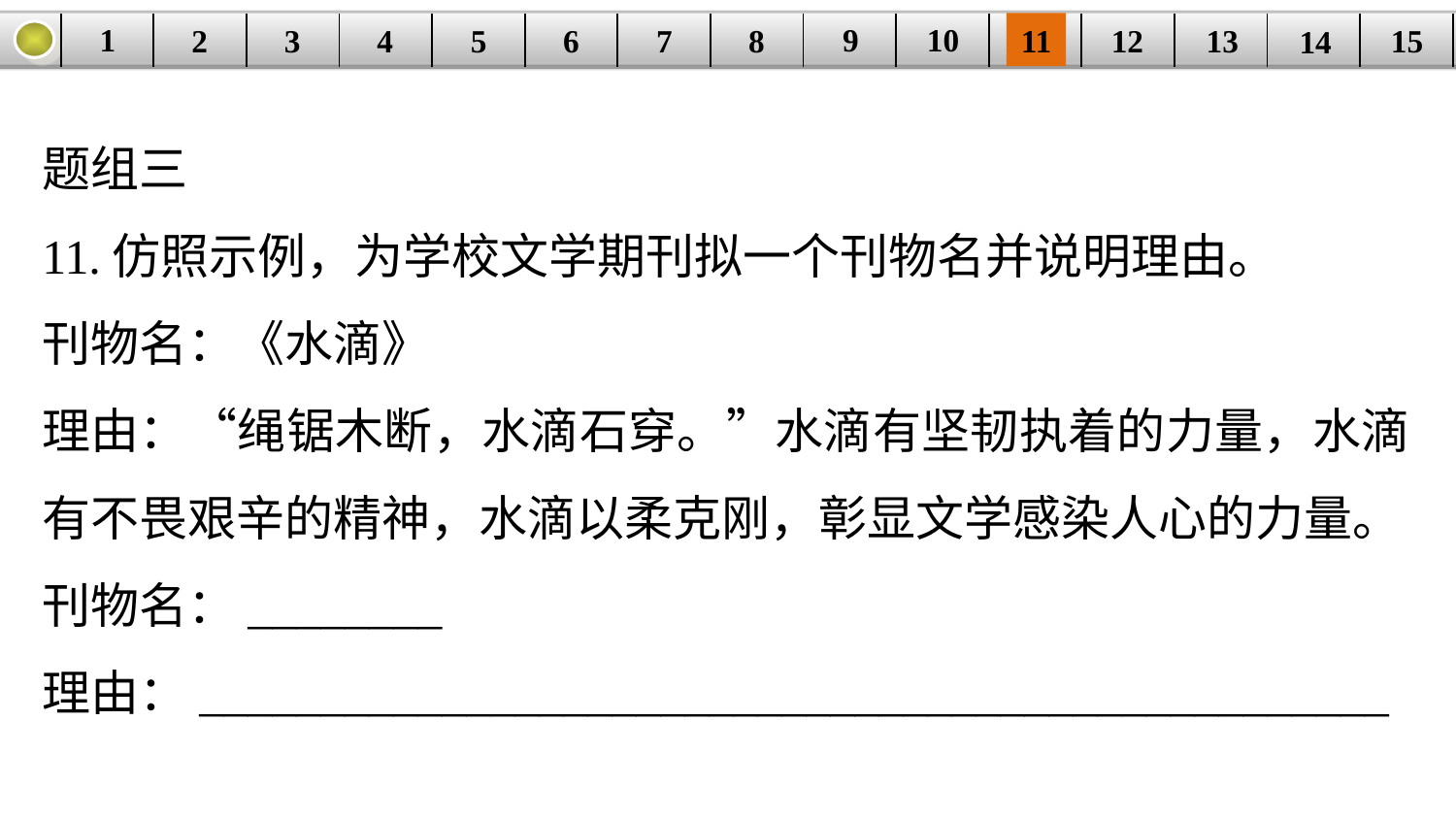

9
10
1
3
4
5
6
8
11
2
12
15
|  |  |  |  |  |  |  |  |  |  |  |  |  |  |  |
| --- | --- | --- | --- | --- | --- | --- | --- | --- | --- | --- | --- | --- | --- | --- |
7
13
14

题组三
11.仿照示例，为学校文学期刊拟一个刊物名并说明理由。
刊物名：《水滴》
理由：“绳锯木断，水滴石穿。”水滴有坚韧执着的力量，水滴有不畏艰辛的精神，水滴以柔克刚，彰显文学感染人心的力量。
刊物名：________
理由：_________________________________________________